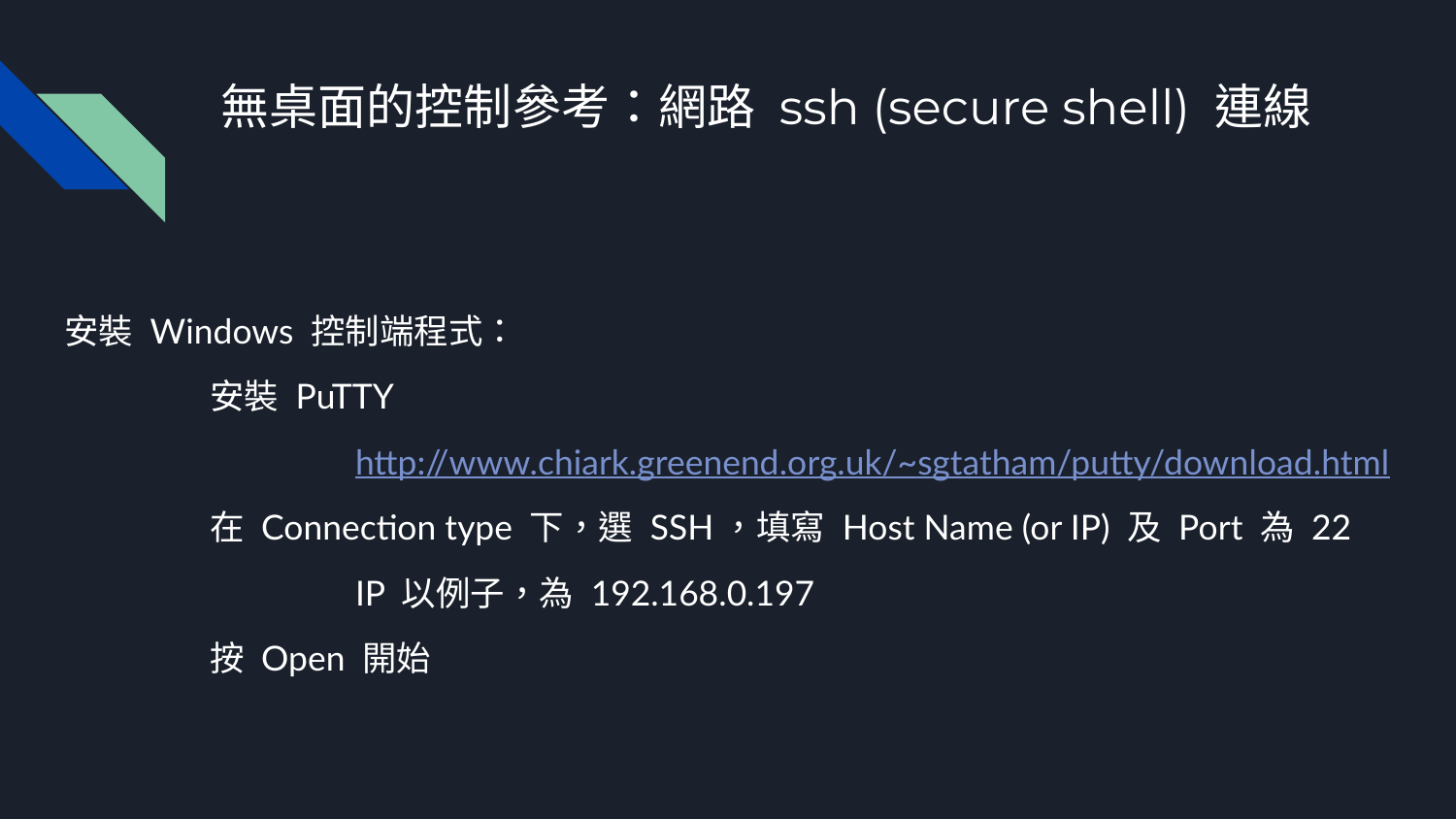

# 無桌面的控制參考：網路 ssh (secure shell) 連線
安裝 Windows 控制端程式：
	安裝 PuTTY
		http://www.chiark.greenend.org.uk/~sgtatham/putty/download.html
	在 Connection type 下，選 SSH，填寫 Host Name (or IP) 及 Port 為 22
		IP 以例子，為 192.168.0.197
	按 Open 開始